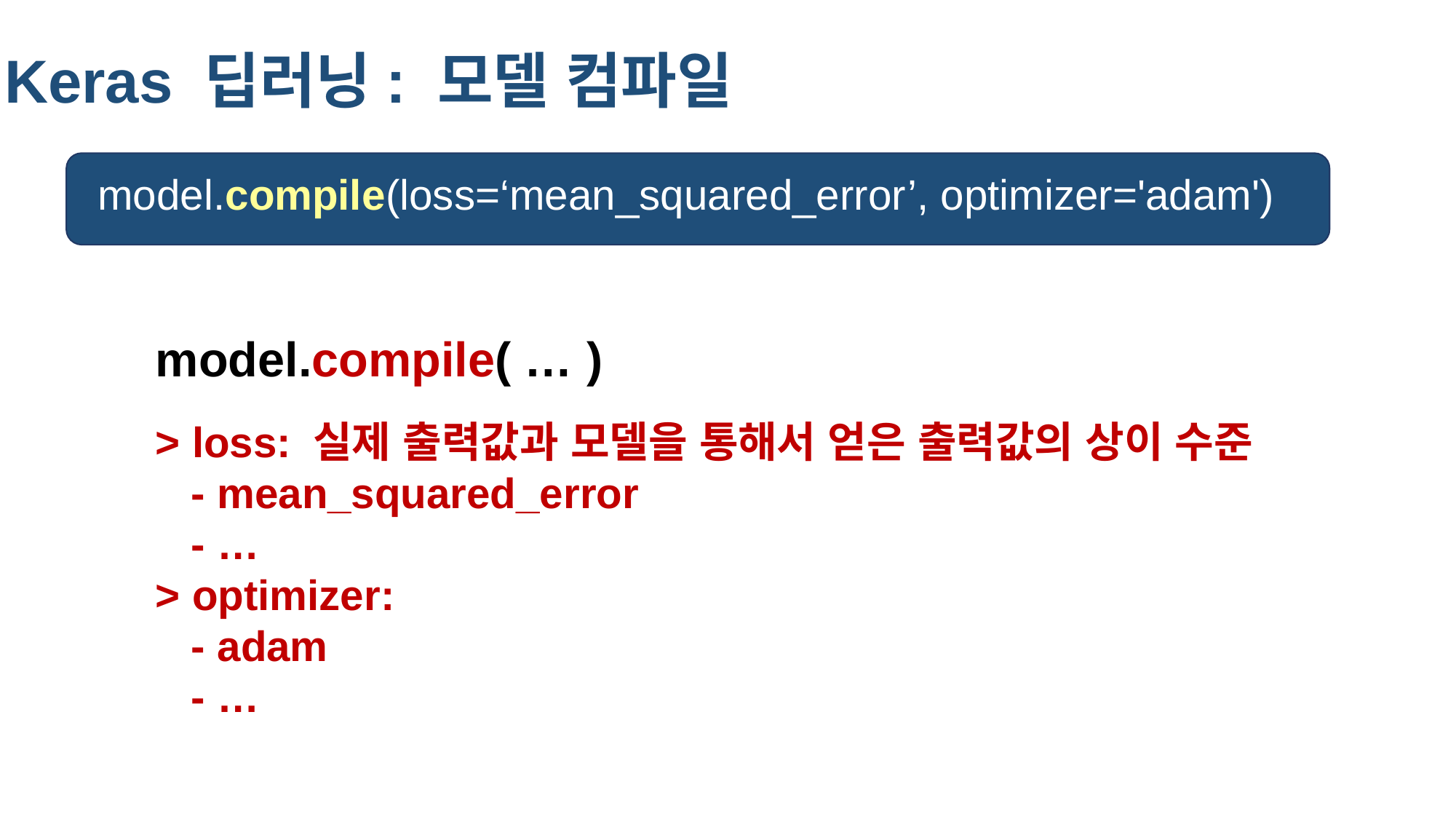

Keras 딥러닝: 모델 컴파일

model.compile(loss=‘mean_squared_error’, optimizer='adam')
model.compile( … )

> loss: 실제 출력값과 모델을 통해서 얻은 출력값의 상이 수준
   - mean_squared_error
   - …
> optimizer:
   - adam
   - …